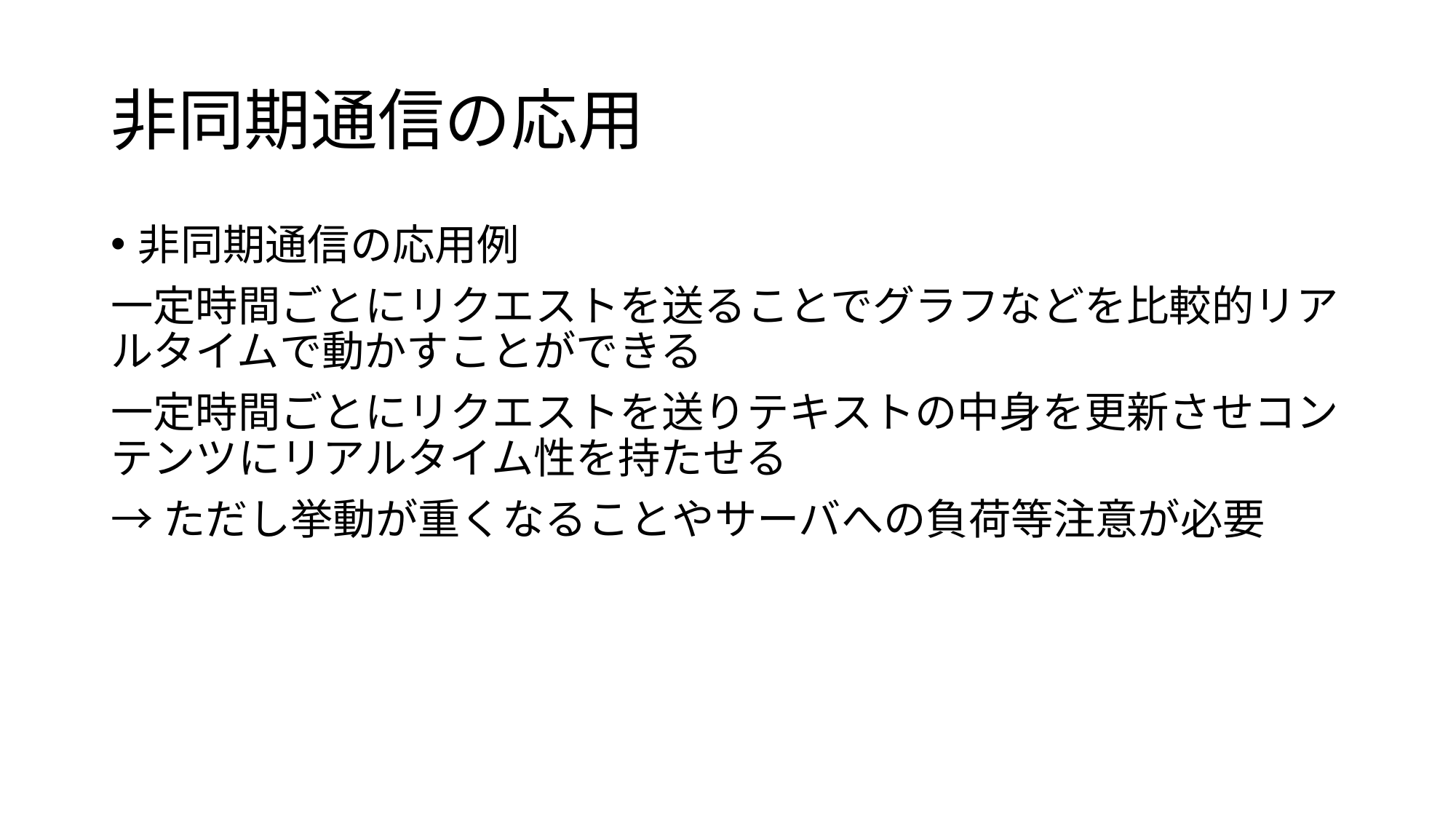

# 非同期通信の応用
非同期通信の応用例
一定時間ごとにリクエストを送ることでグラフなどを比較的リアルタイムで動かすことができる
一定時間ごとにリクエストを送りテキストの中身を更新させコンテンツにリアルタイム性を持たせる
→ただし挙動が重くなることやサーバへの負荷等注意が必要